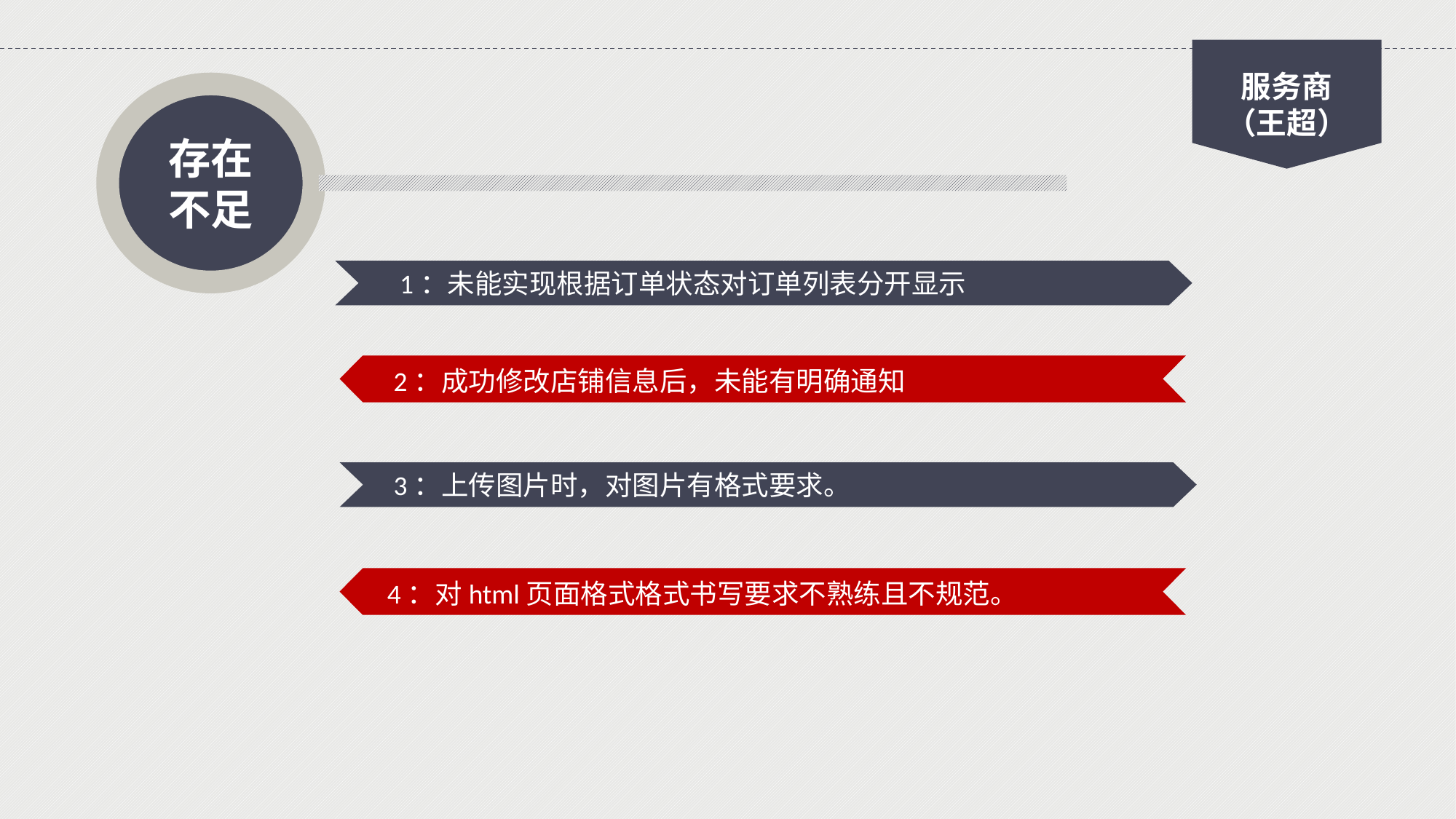

服务商
（王超）
存在不足

1：未能实现根据订单状态对订单列表分开显示

2：成功修改店铺信息后，未能有明确通知

3：上传图片时，对图片有格式要求。

4：对html页面格式格式书写要求不熟练且不规范。